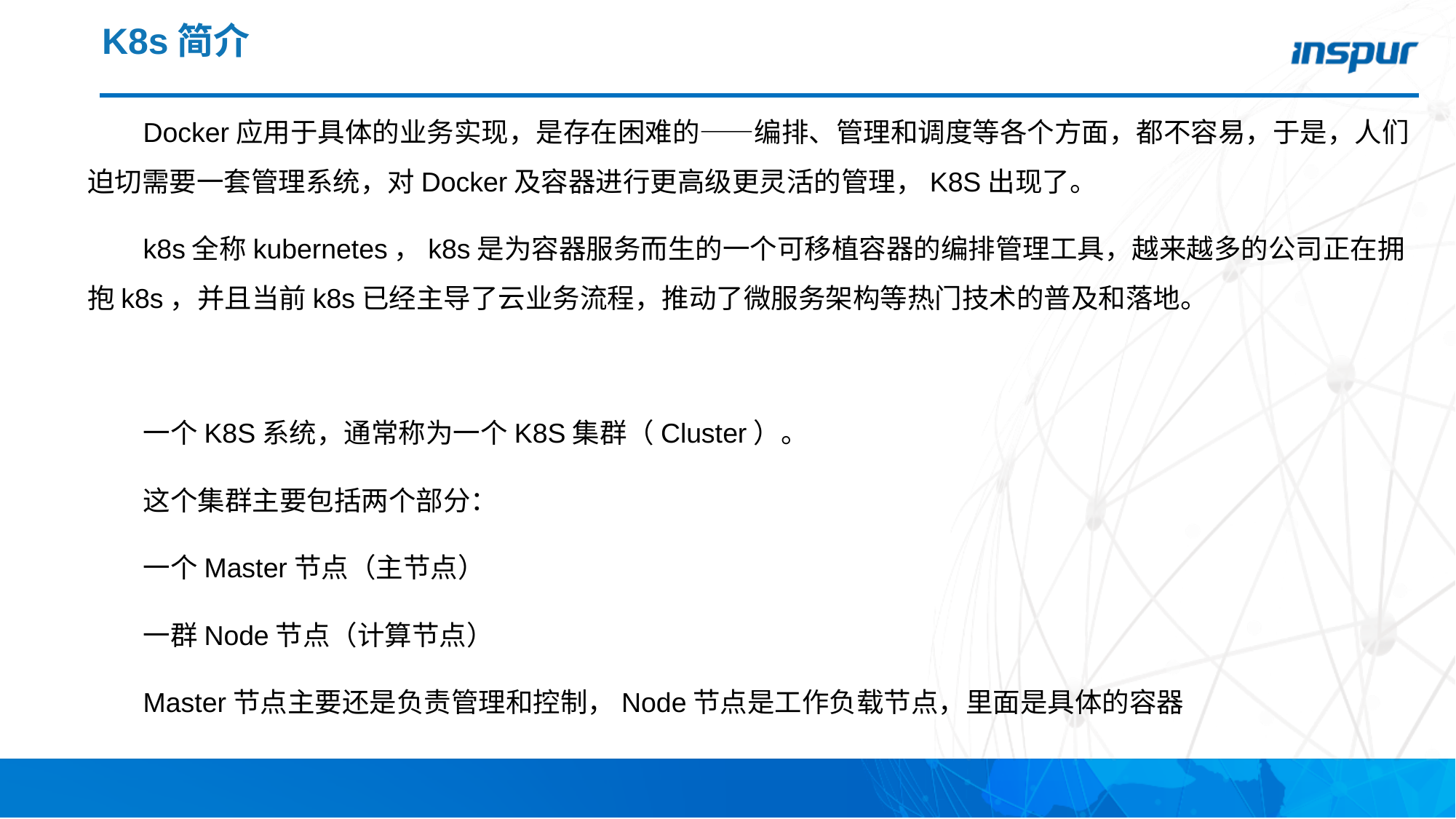

# K8s简介
Docker应用于具体的业务实现，是存在困难的——编排、管理和调度等各个方面，都不容易，于是，人们迫切需要一套管理系统，对Docker及容器进行更高级更灵活的管理，K8S出现了。
k8s全称kubernetes，k8s是为容器服务而生的一个可移植容器的编排管理工具，越来越多的公司正在拥抱k8s，并且当前k8s已经主导了云业务流程，推动了微服务架构等热门技术的普及和落地。

一个K8S系统，通常称为一个K8S集群（Cluster）。
这个集群主要包括两个部分：
一个Master节点（主节点）
一群Node节点（计算节点）
Master节点主要还是负责管理和控制，Node节点是工作负载节点，里面是具体的容器

计算节点
管理节点